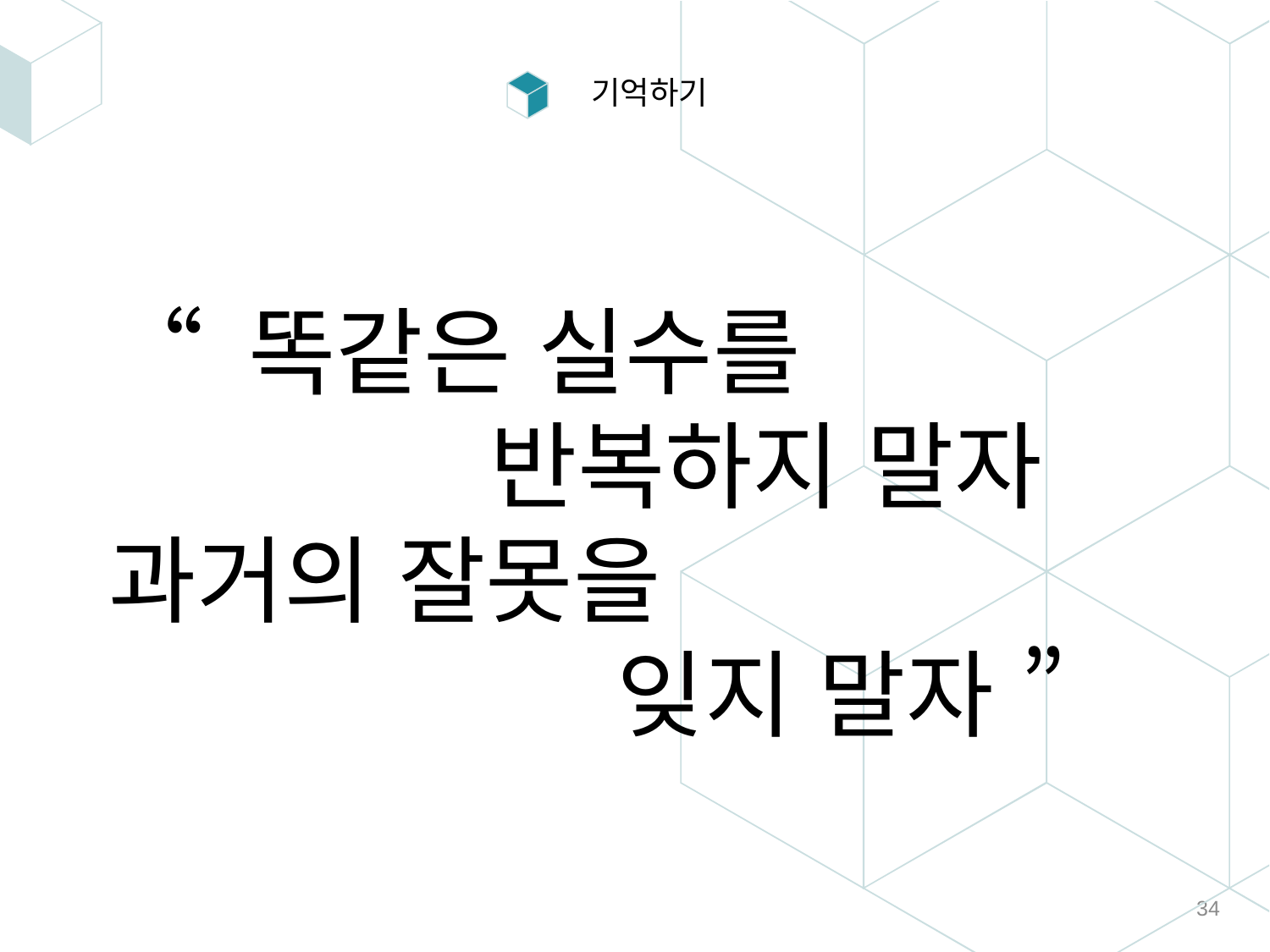

기억하기

“ 똑같은 실수를
			반복하지 말자
과거의 잘못을
				잊지 말자 ”
34